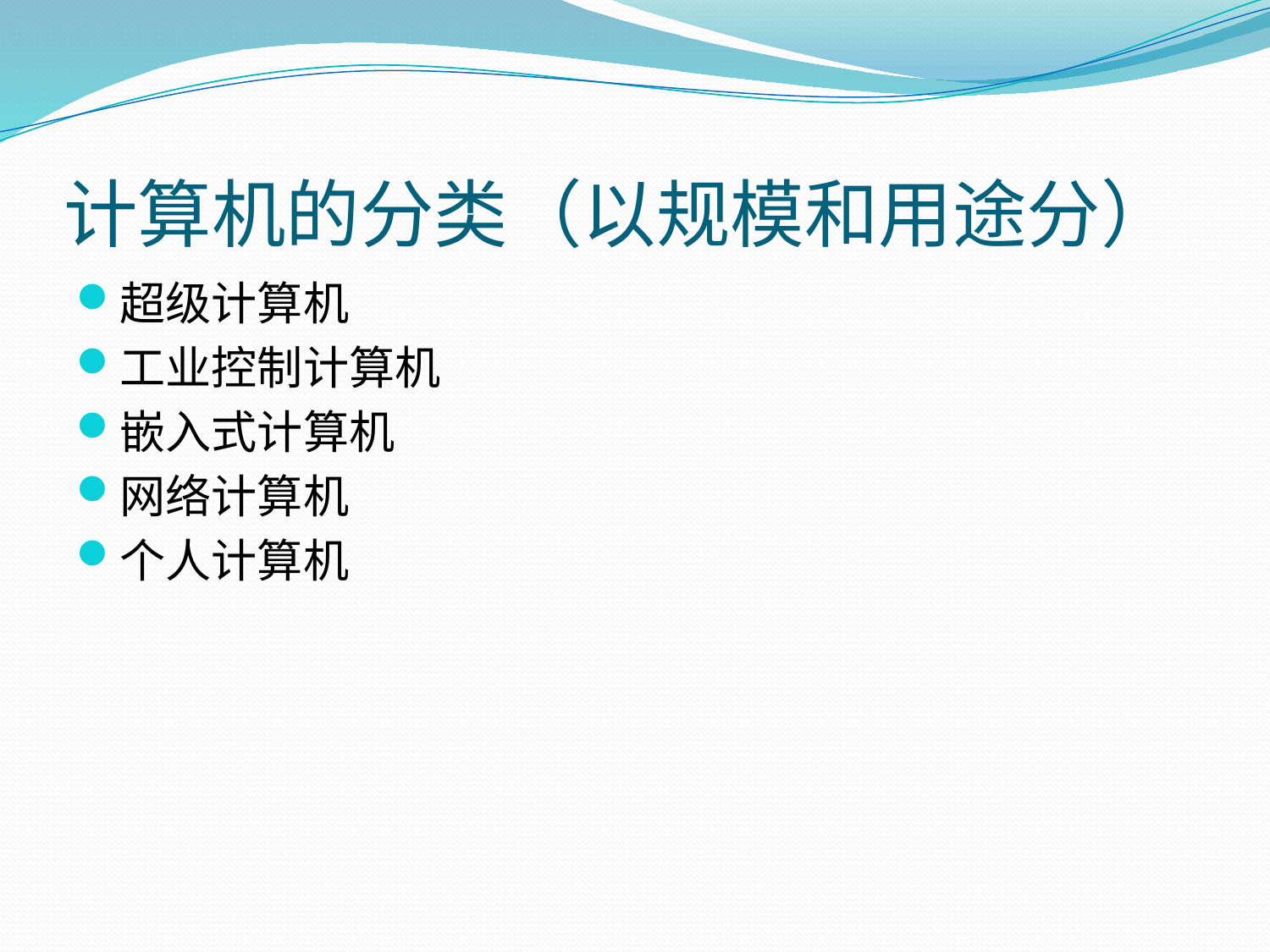

# 计算机的分类（以规模和用途分）
超级计算机
工业控制计算机
嵌入式计算机
网络计算机
个人计算机